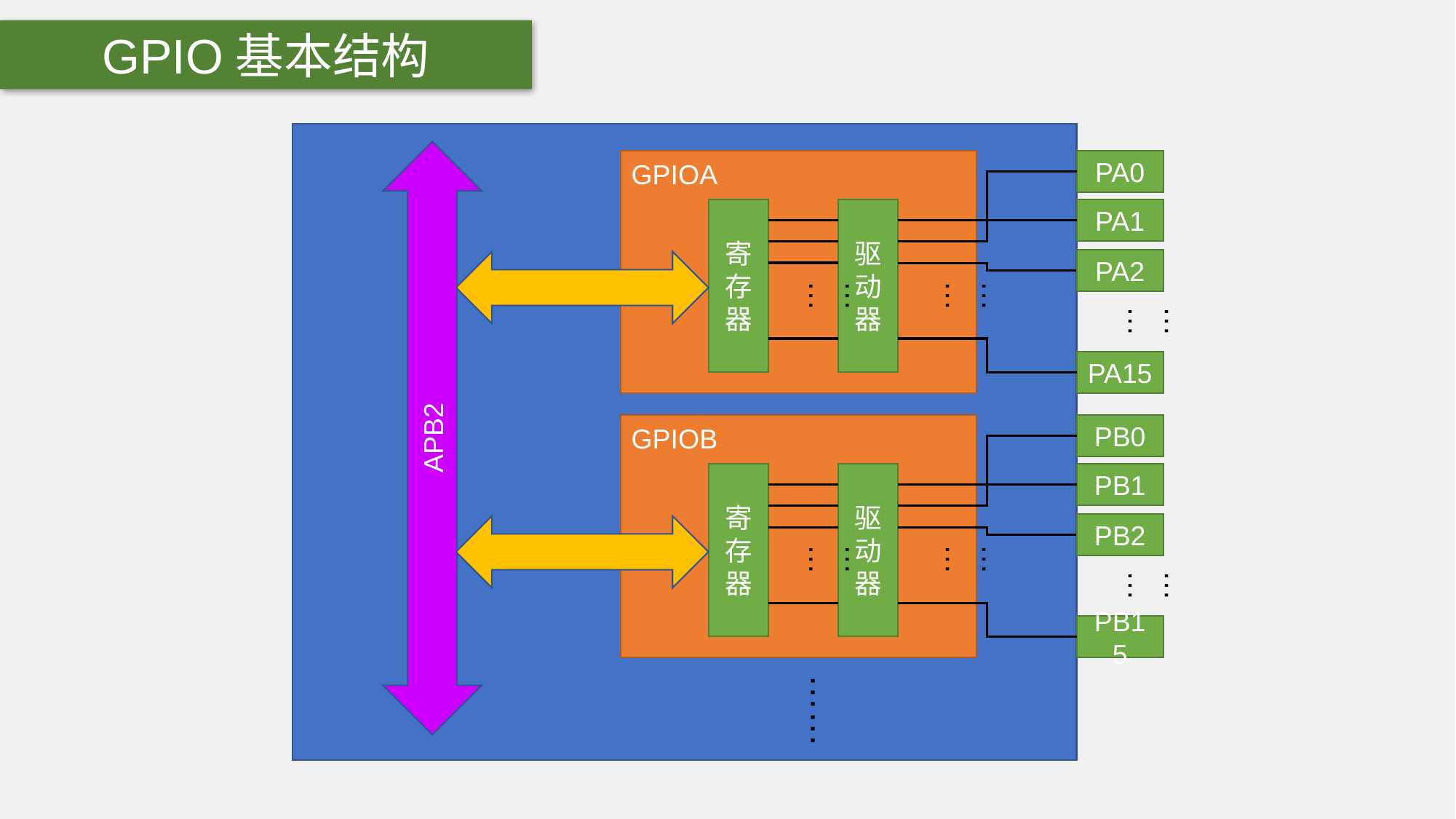

GPIO基本结构

GPIOA

PA0
寄存器
驱动器
PA1
PA2

……
……
……
PA15
APB2
GPIOB

PB0
寄存器
驱动器
PB1
PB2

……
……
……
PB15
……